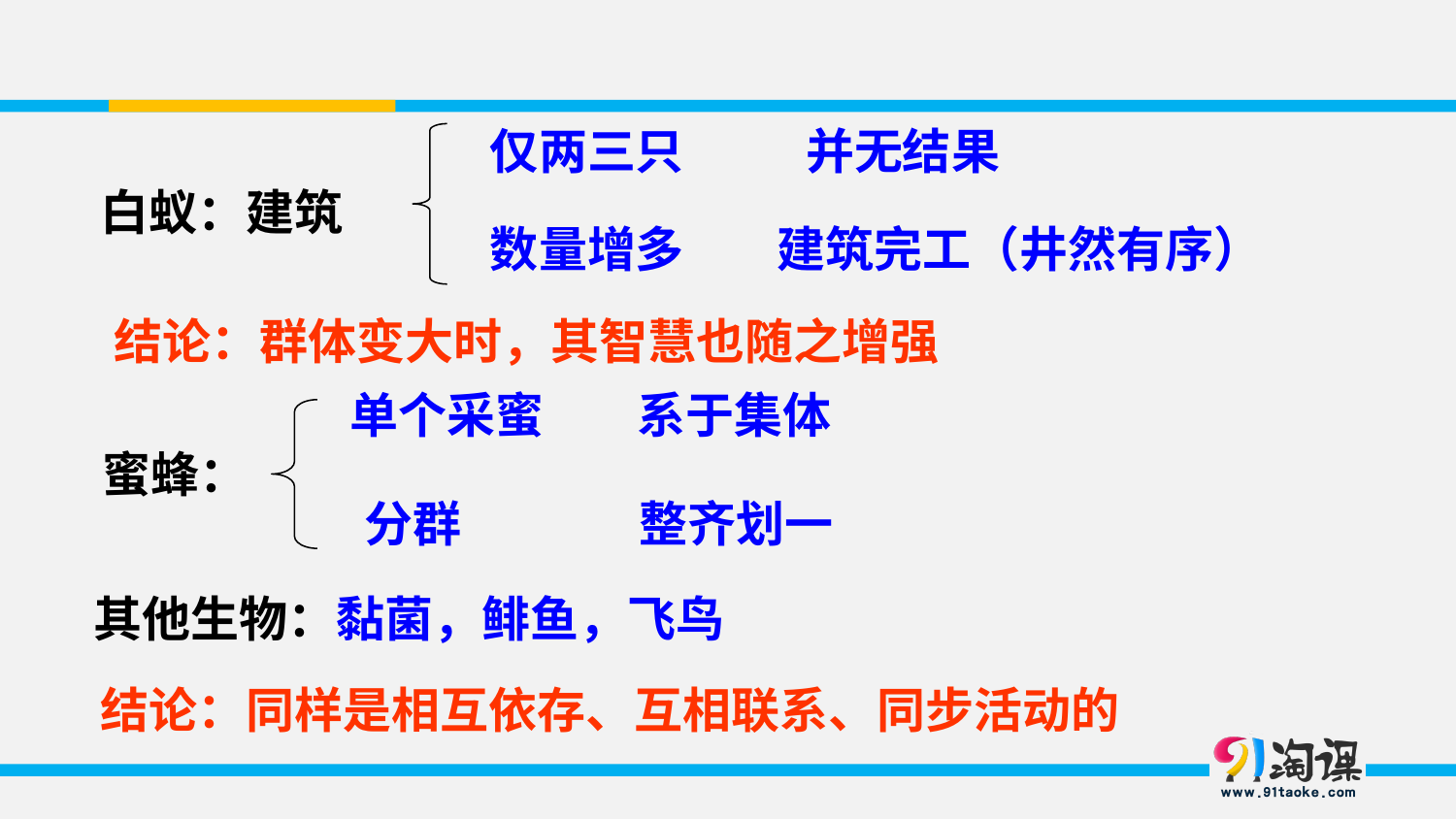

仅两三只
并无结果

白蚁：建筑
建筑完工（井然有序）
数量增多
结论：群体变大时，其智慧也随之增强
单个采蜜
系于集体

蜜蜂：
分群
整齐划一
其他生物：黏菌，鲱鱼，飞鸟
结论：同样是相互依存、互相联系、同步活动的